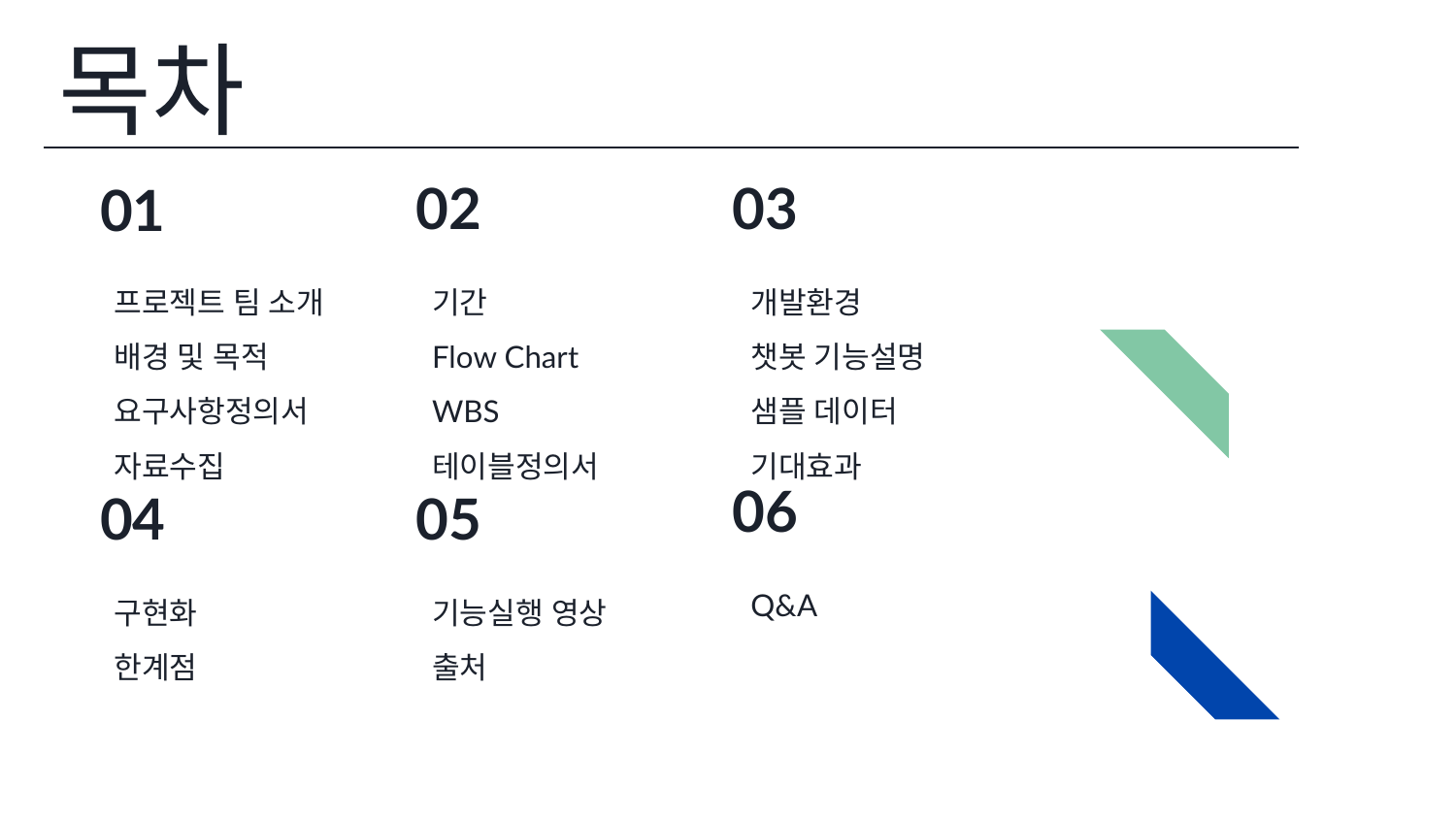

목차
02
03
01
프로젝트 팀 소개
배경 및 목적
요구사항정의서
자료수집
기간
Flow Chart
WBS
테이블정의서
개발환경
챗봇 기능설명
샘플 데이터
기대효과
06
04
05
Q&A
구현화
한계점
기능실행 영상
출처